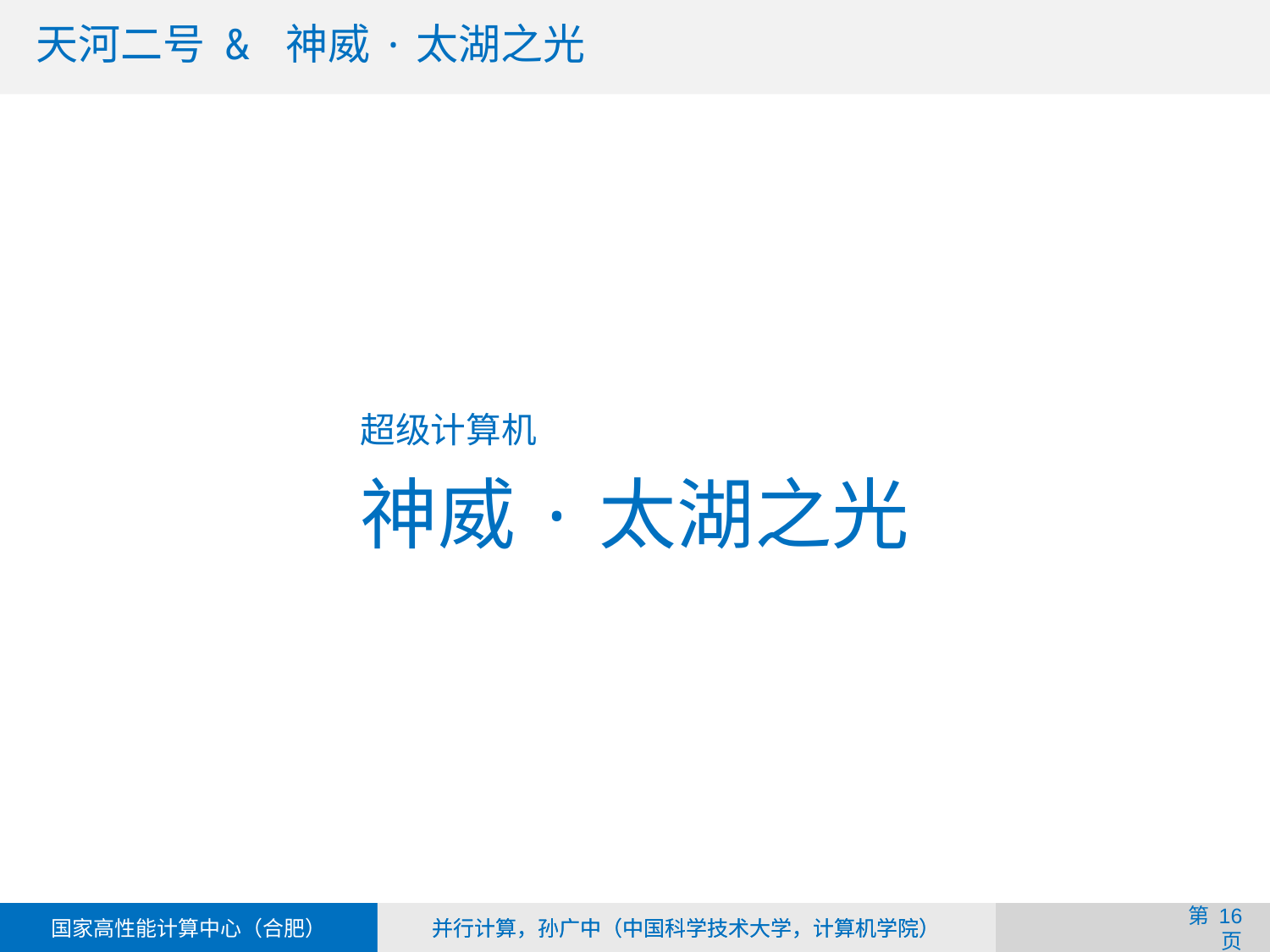

天河二号 & 神威·太湖之光
超级计算机
神威·太湖之光

第 16 页